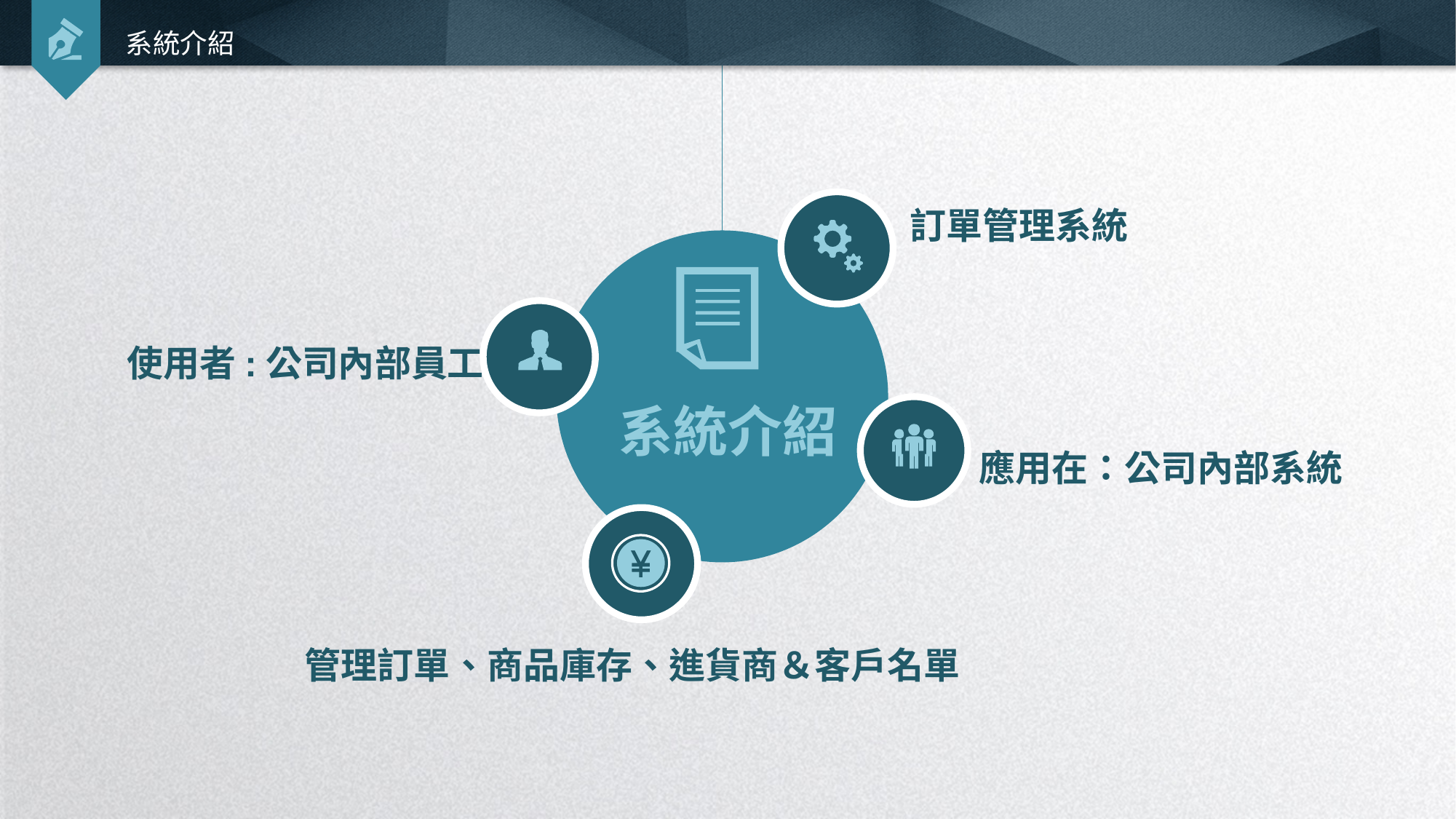

系統介紹

訂單管理系統

系統介紹

使用者:公司內部員工

應用在：公司內部系統

管理訂單、商品庫存、進貨商＆客戶名單
延时符